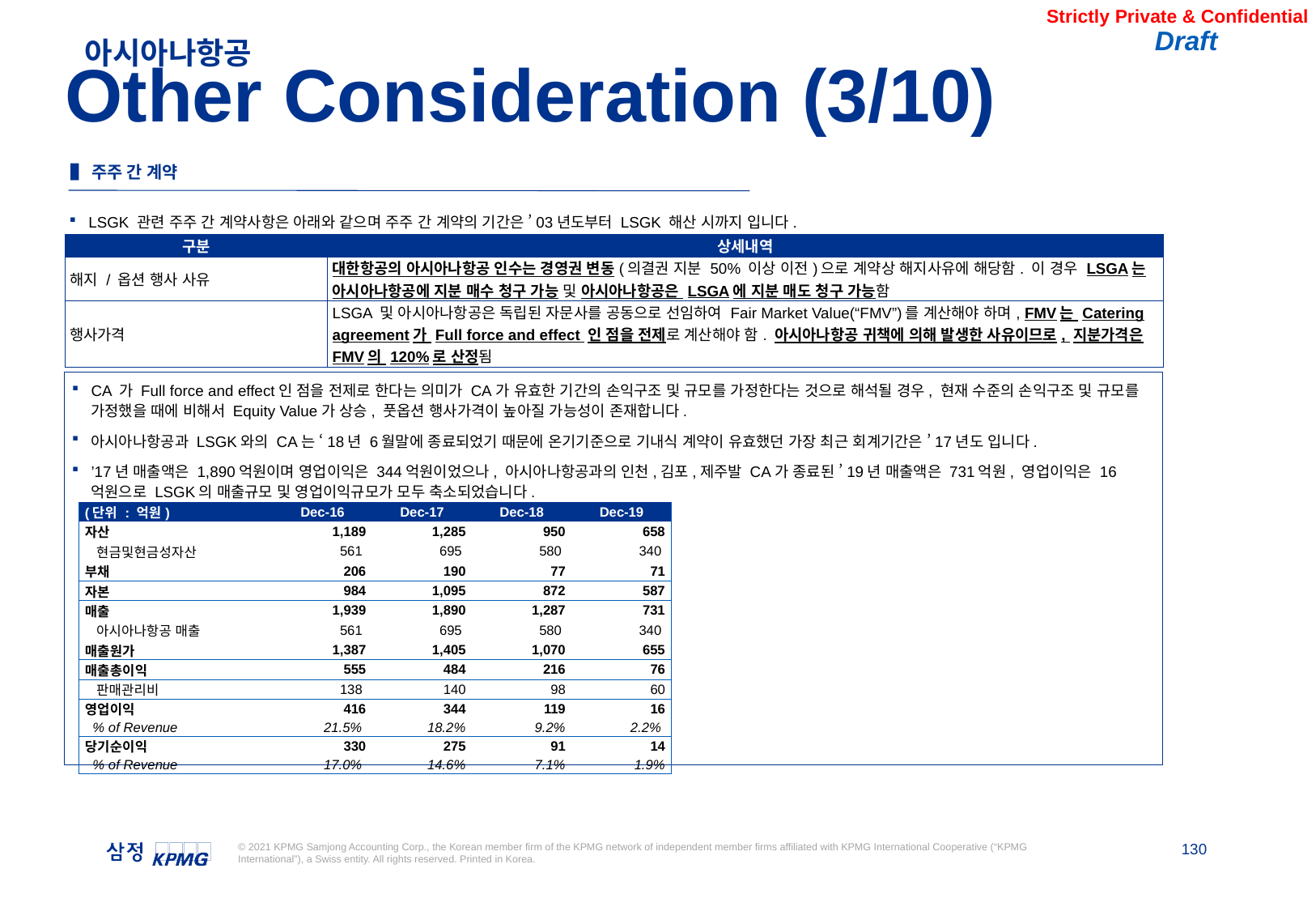

아시아나항공
Other Consideration (3/10)
▌주주 간 계약

LSGK 관련 주주 간 계약사항은 아래와 같으며 주주 간 계약의 기간은 ’03년도부터 LSGK 해산 시까지 입니다.

| 구분 | 상세내역 |
| --- | --- |
| 해지 / 옵션 행사 사유 | 대한항공의 아시아나항공 인수는 경영권 변동(의결권 지분 50% 이상 이전)으로 계약상 해지사유에 해당함. 이 경우 LSGA는 아시아나항공에 지분 매수 청구 가능 및 아시아나항공은 LSGA에 지분 매도 청구 가능함 |
| 행사가격 | LSGA 및 아시아나항공은 독립된 자문사를 공동으로 선임하여 Fair Market Value(“FMV”)를 계산해야 하며, FMV는 Catering agreement가 Full force and effect 인 점을 전제로 계산해야 함. 아시아나항공 귀책에 의해 발생한 사유이므로, 지분가격은 FMV의 120%로 산정됨 |
CA 가 Full force and effect인 점을 전제로 한다는 의미가 CA가 유효한 기간의 손익구조 및 규모를 가정한다는 것으로 해석될 경우, 현재 수준의 손익구조 및 규모를 가정했을 때에 비해서 Equity Value가 상승, 풋옵션 행사가격이 높아질 가능성이 존재합니다.
아시아나항공과 LSGK와의 CA는 ‘18년 6월말에 종료되었기 때문에 온기기준으로 기내식 계약이 유효했던 가장 최근 회계기간은 ’17년도 입니다.
’17년 매출액은 1,890억원이며 영업이익은 344억원이었으나, 아시아나항공과의 인천,김포,제주발 CA가 종료된 ’19년 매출액은 731억원, 영업이익은 16억원으로 LSGK의 매출규모 및 영업이익규모가 모두 축소되었습니다.
| (단위 : 억원) | Dec-16 | Dec-17 | Dec-18 | Dec-19 |
| --- | --- | --- | --- | --- |
| 자산 | 1,189 | 1,285 | 950 | 658 |
| 현금및현금성자산 | 561 | 695 | 580 | 340 |
| 부채 | 206 | 190 | 77 | 71 |
| 자본 | 984 | 1,095 | 872 | 587 |
| 매출 | 1,939 | 1,890 | 1,287 | 731 |
| 아시아나항공 매출 | 561 | 695 | 580 | 340 |
| 매출원가 | 1,387 | 1,405 | 1,070 | 655 |
| 매출총이익 | 555 | 484 | 216 | 76 |
| 판매관리비 | 138 | 140 | 98 | 60 |
| 영업이익 | 416 | 344 | 119 | 16 |
| % of Revenue | 21.5% | 18.2% | 9.2% | 2.2% |
| 당기순이익 | 330 | 275 | 91 | 14 |
| % of Revenue | 17.0% | 14.6% | 7.1% | 1.9% |